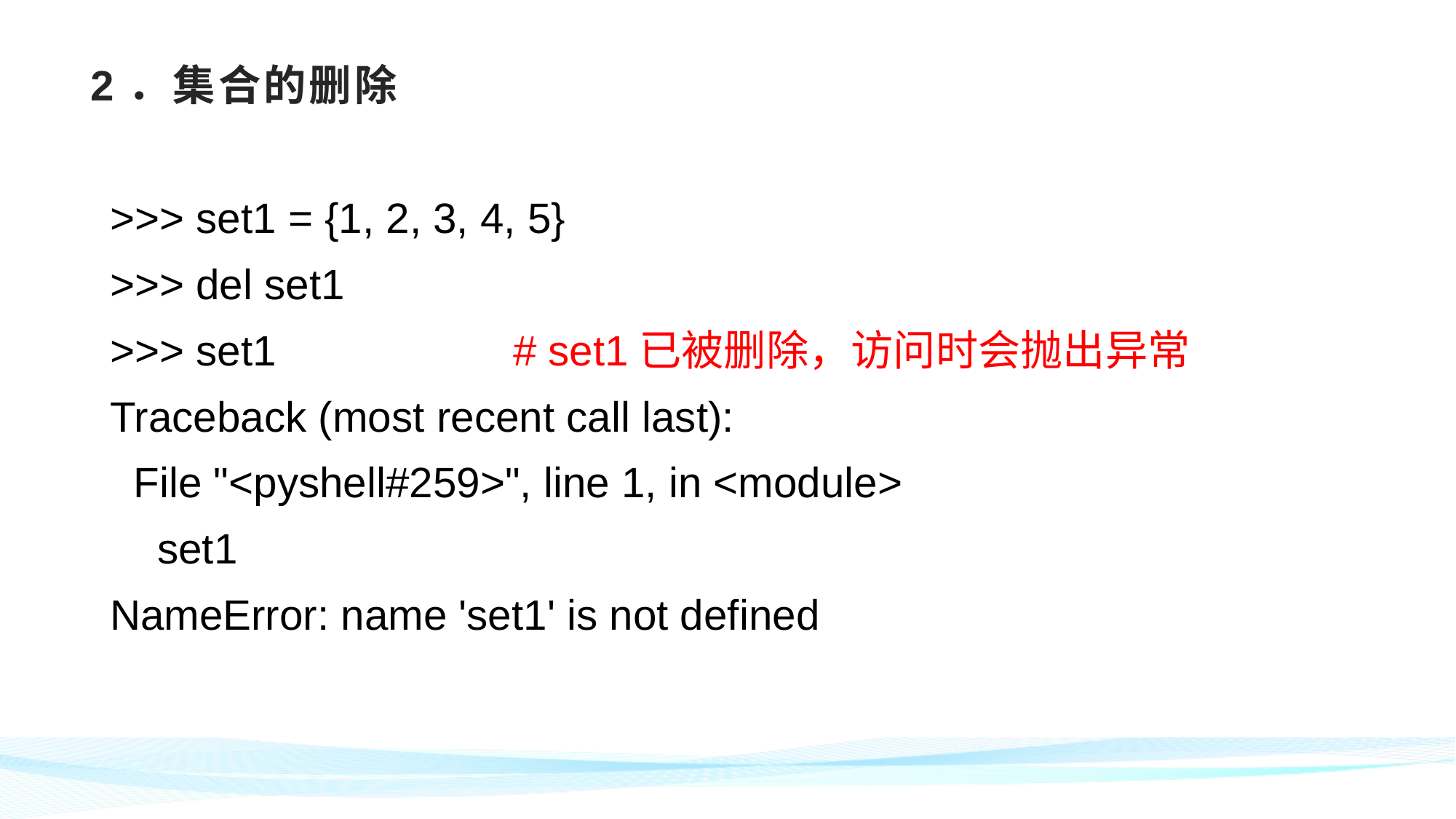

# 2．集合的删除
>>> set1 = {1, 2, 3, 4, 5}
>>> del set1
>>> set1                    # set1已被删除，访问时会抛出异常
Traceback (most recent call last):
  File "<pyshell#259>", line 1, in <module>
    set1
NameError: name 'set1' is not defined
64